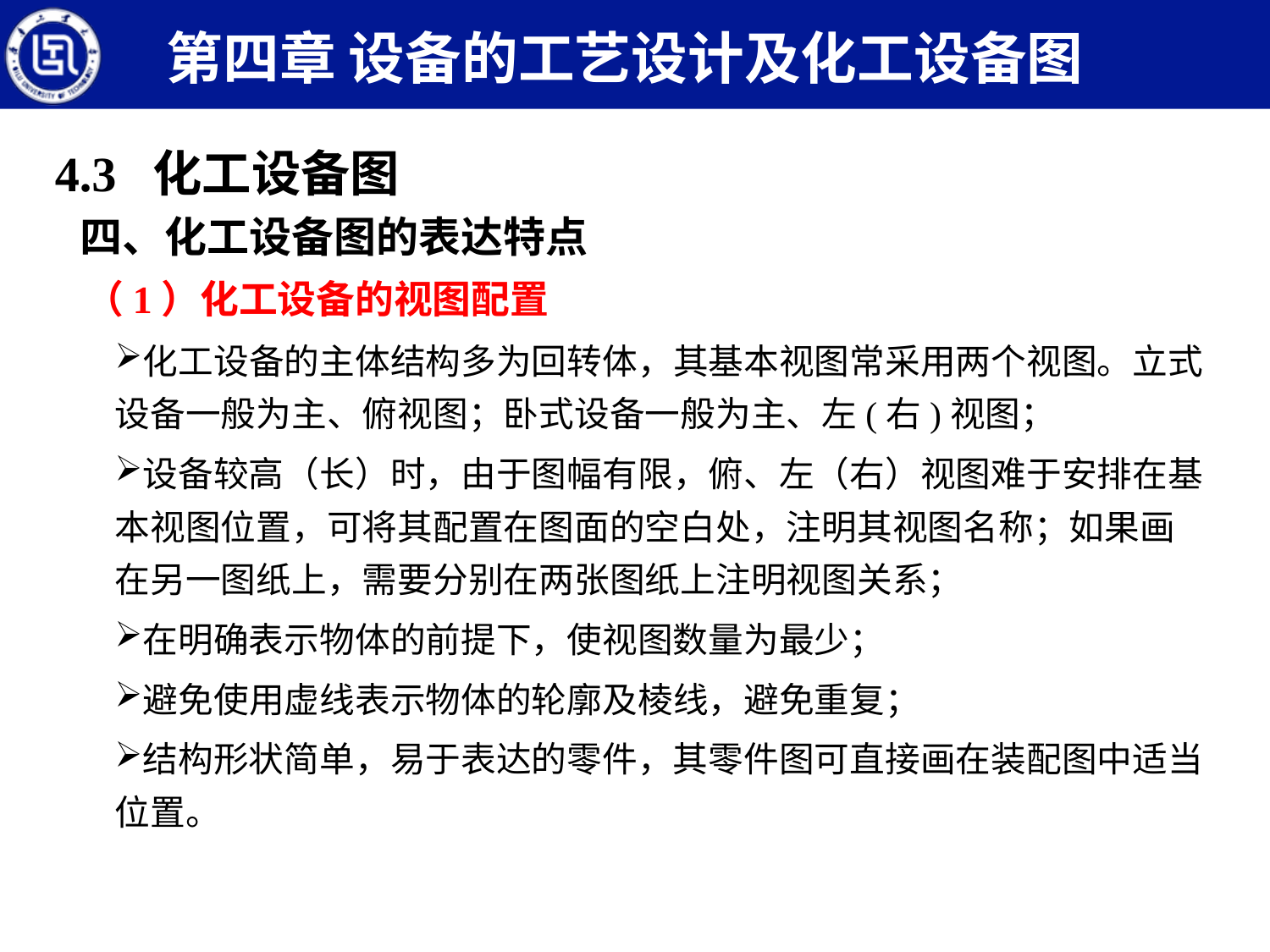

第四章 设备的工艺设计及化工设备图
4.3  化工设备图
四、化工设备图的表达特点
（1）化工设备的视图配置
化工设备的主体结构多为回转体，其基本视图常采用两个视图。立式设备一般为主、俯视图；卧式设备一般为主、左(右)视图；
设备较高（长）时，由于图幅有限，俯、左（右）视图难于安排在基本视图位置，可将其配置在图面的空白处，注明其视图名称；如果画在另一图纸上，需要分别在两张图纸上注明视图关系；
在明确表示物体的前提下，使视图数量为最少；
避免使用虚线表示物体的轮廓及棱线，避免重复；
结构形状简单，易于表达的零件，其零件图可直接画在装配图中适当位置。